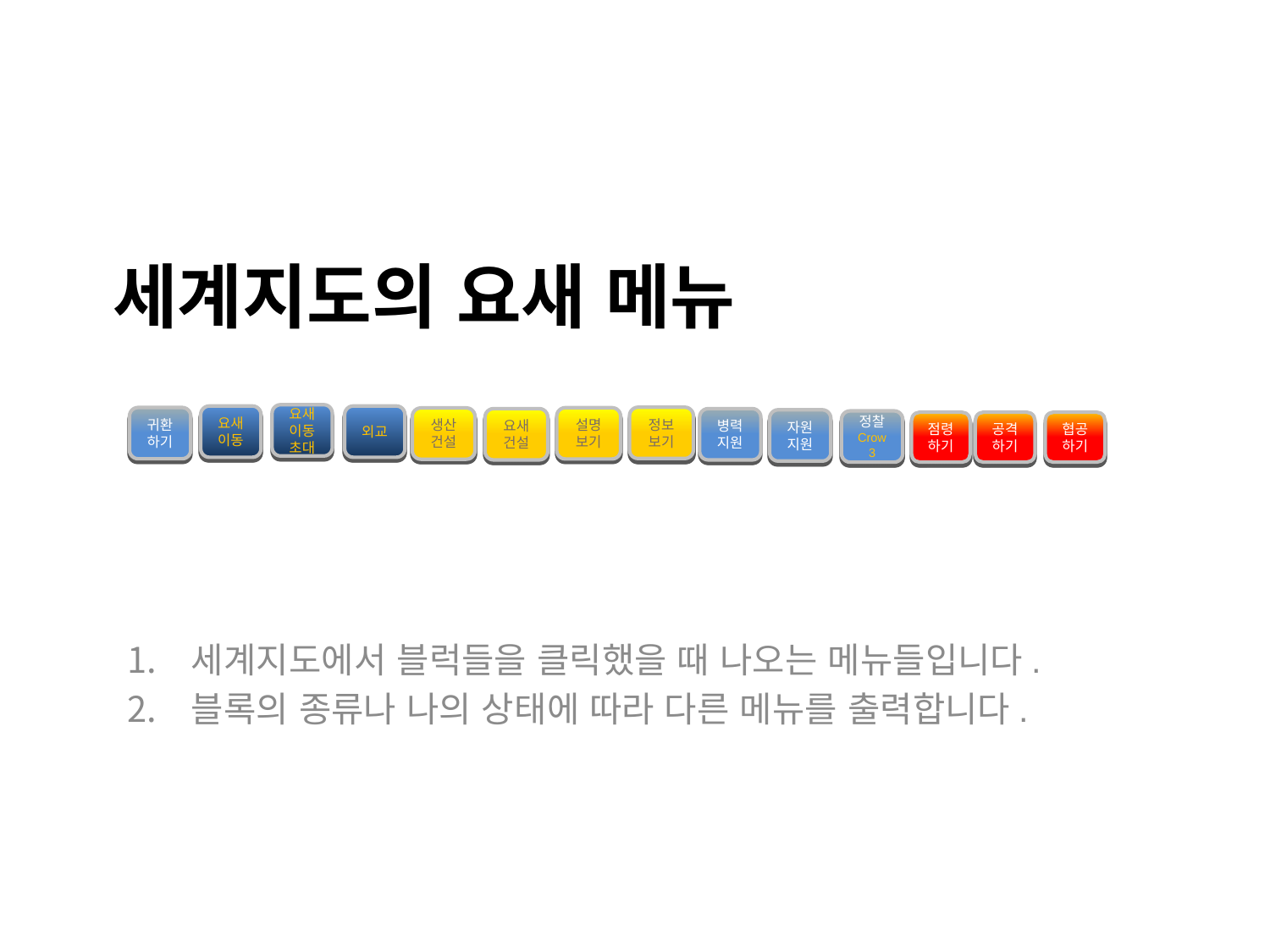

# 세계지도의 요새 메뉴
요새이동 초대
요새이동
외교

세계지도에서 블럭들을 클릭했을 때 나오는 메뉴들입니다.
블록의 종류나 나의 상태에 따라 다른 메뉴를 출력합니다.
정보보기
귀환하기
설명보기
생산건설
요새건설
병력지원
자원지원
정찰
Crow 3
점령하기
공격하기
협공하기